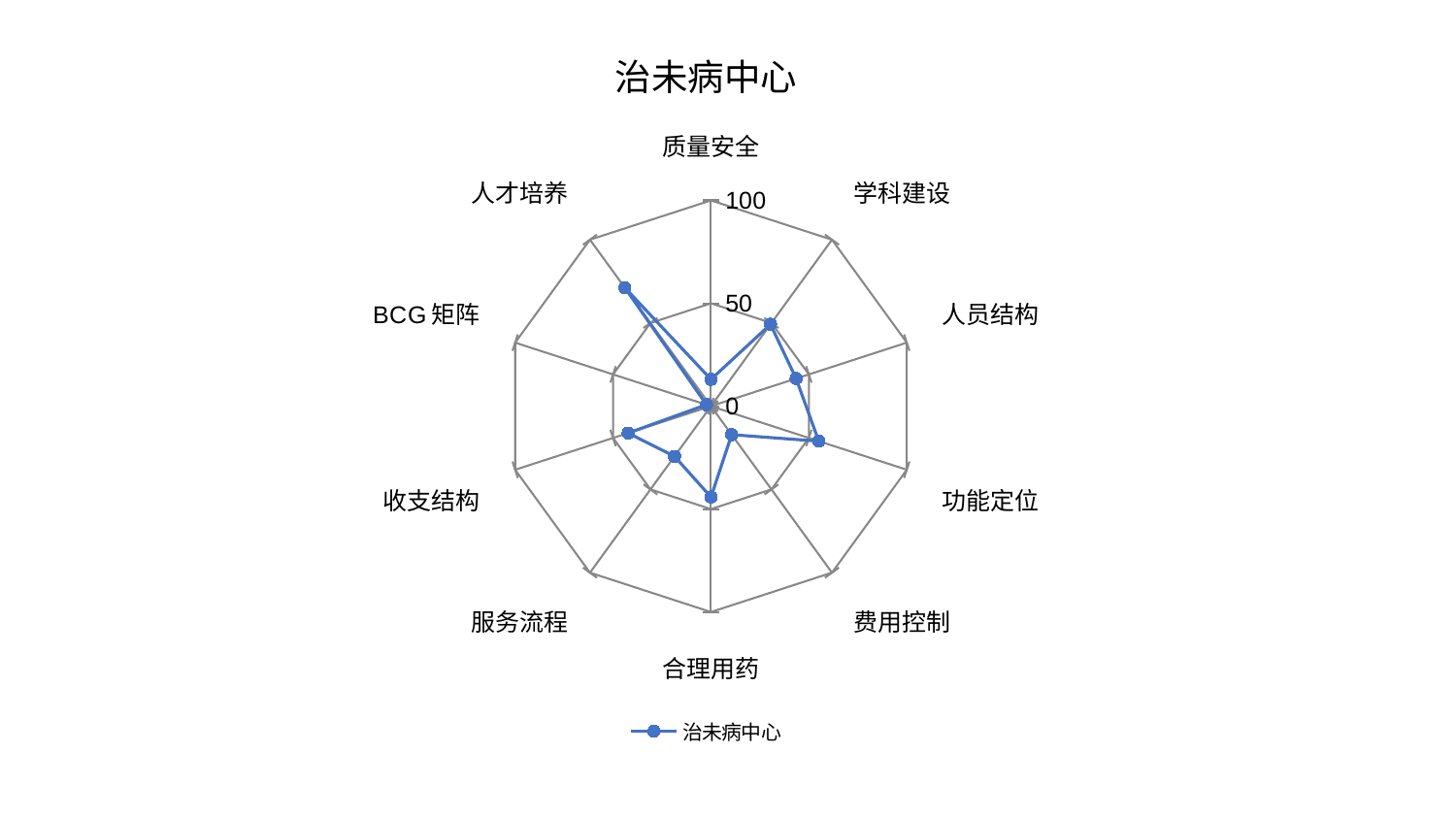

### Chart: 治未病中心

| Category | 治未病中心 |
|---|---|
| 质量安全 | 13.029527385766565 |
| 学科建设 | 49.190508948118016 |
| 人员结构 | 43.48111981393244 |
| 功能定位 | 55.08354508598939 |
| 费用控制 | 17.12032913448134 |
| 合理用药 | 44.155243838329035 |
| 服务流程 | 30.14613624047543 |
| 收支结构 | 42.305241423049345 |
| BCG矩阵 | 2.267168574657847 |
| 人才培养 | 71.18967316327901 |
99